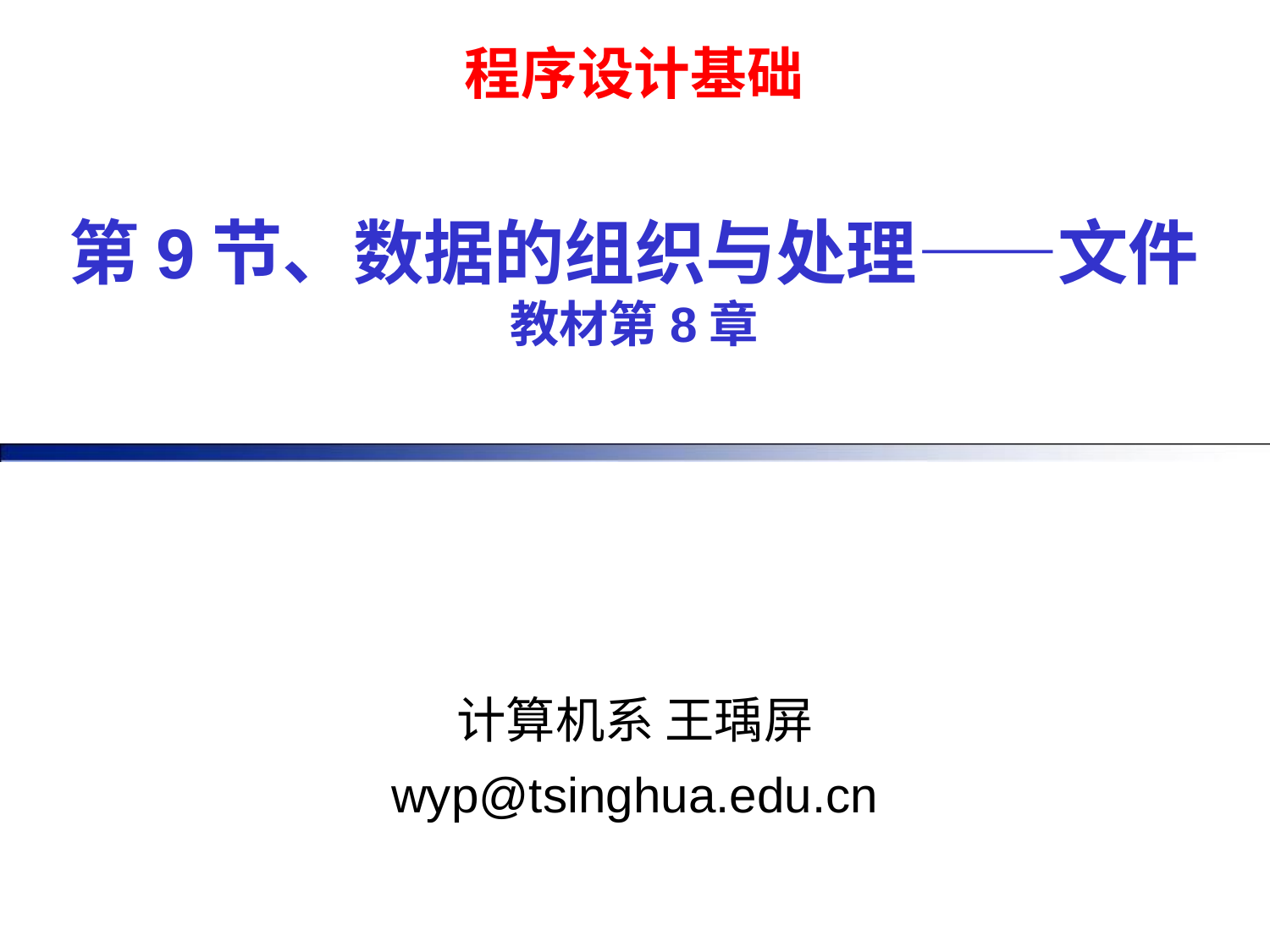

程序设计基础
# 第9节、数据的组织与处理——文件 教材第8章
计算机系 王瑀屏
wyp@tsinghua.edu.cn